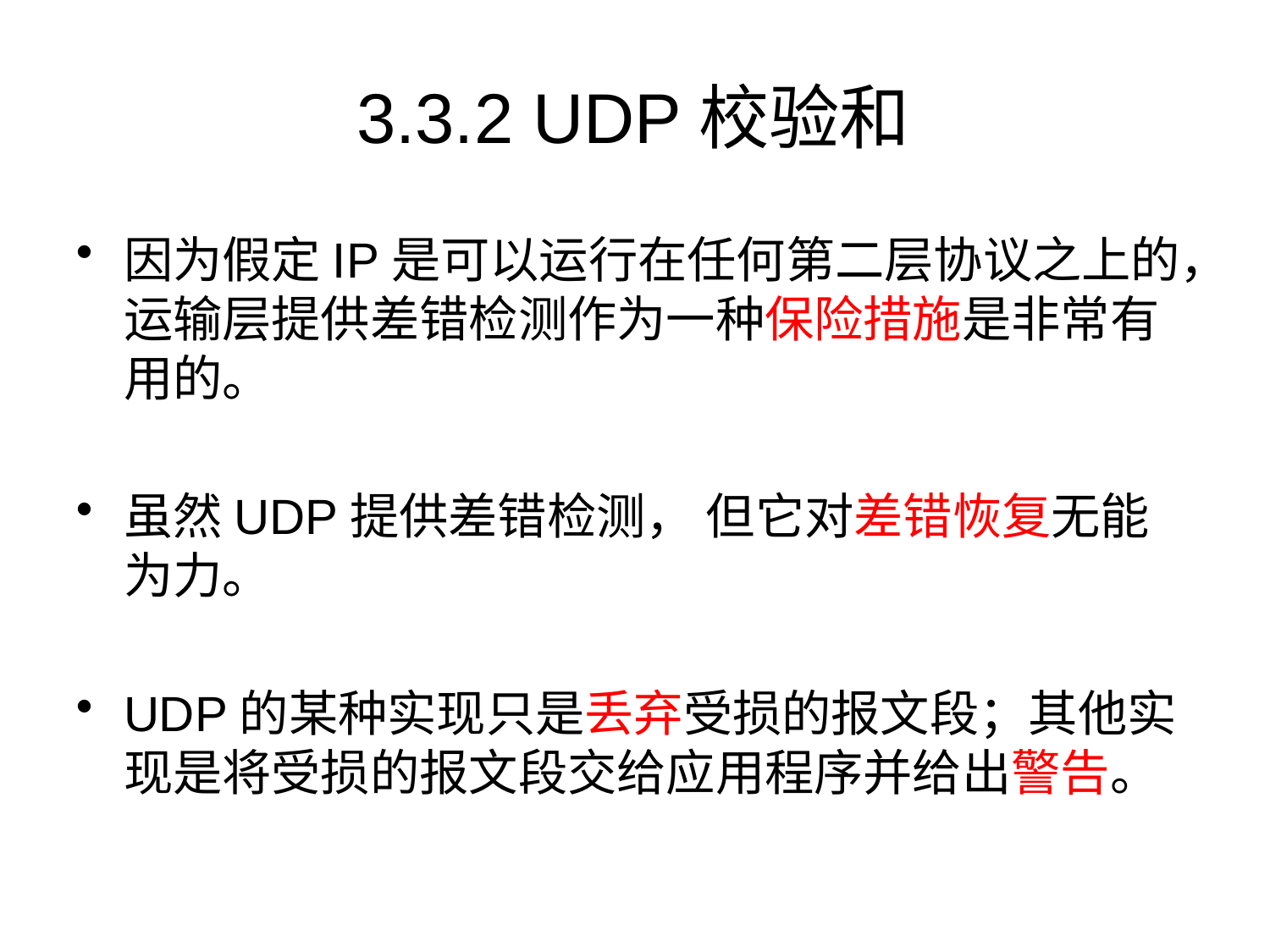

# 3.3.2 UDP校验和
因为假定IP是可以运行在任何第二层协议之上的，运输层提供差错检测作为一种保险措施是非常有用的。

虽然UDP提供差错检测， 但它对差错恢复无能为力。

UDP的某种实现只是丢弃受损的报文段；其他实现是将受损的报文段交给应用程序并给出警告。